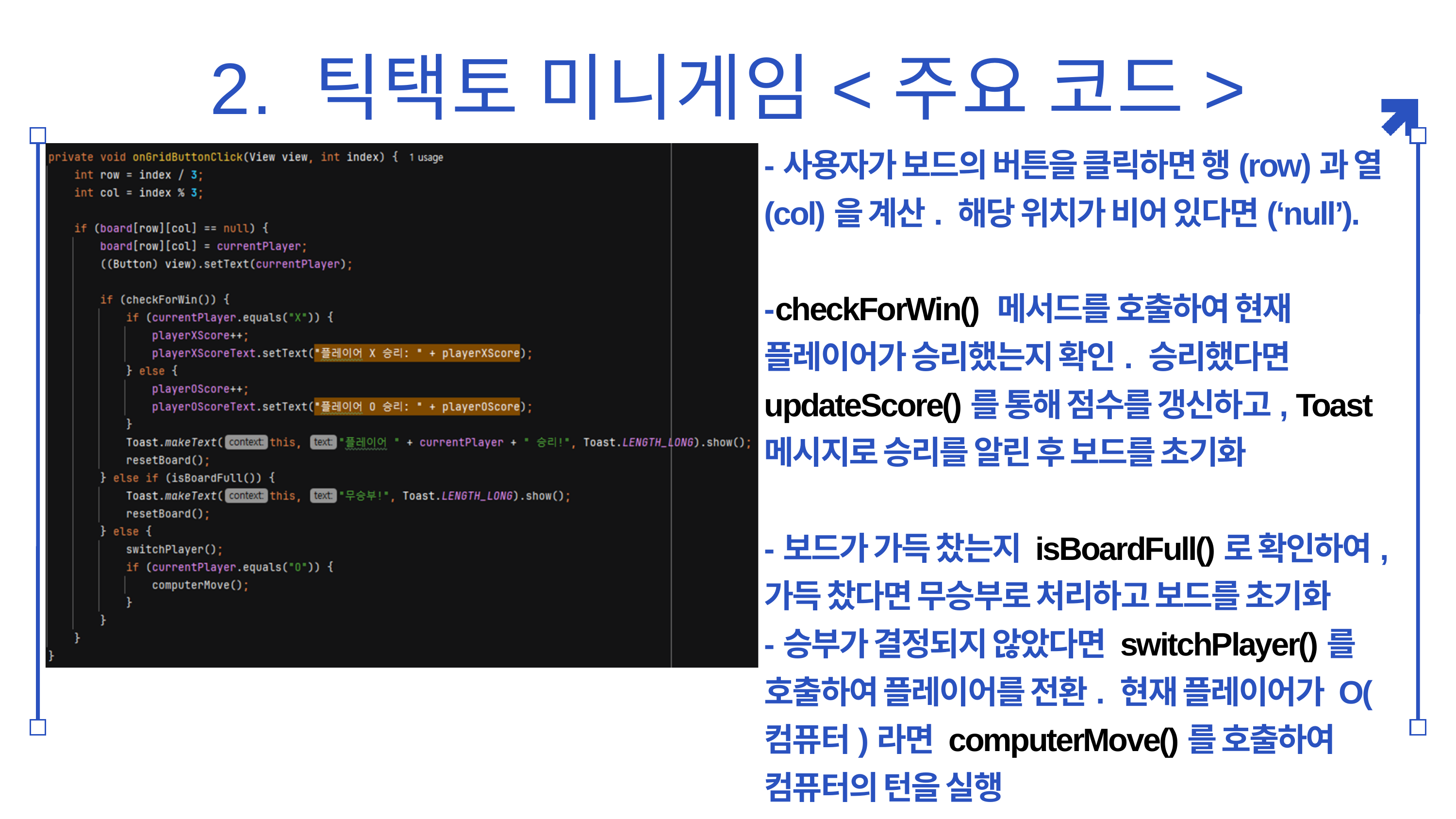

2. 틱택토 미니게임<주요 코드>

-사용자가 보드의 버튼을 클릭하면 행(row)과 열(col)을 계산. 해당 위치가 비어 있다면(‘null’).

-checkForWin() 메서드를 호출하여 현재 플레이어가 승리했는지 확인. 승리했다면 updateScore()를 통해 점수를 갱신하고, Toast 메시지로 승리를 알린 후 보드를 초기화

-보드가 가득 찼는지 isBoardFull()로 확인하여, 가득 찼다면 무승부로 처리하고 보드를 초기화
-승부가 결정되지 않았다면 switchPlayer()를 호출하여 플레이어를 전환. 현재 플레이어가 O(컴퓨터)라면 computerMove()를 호출하여 컴퓨터의 턴을 실행